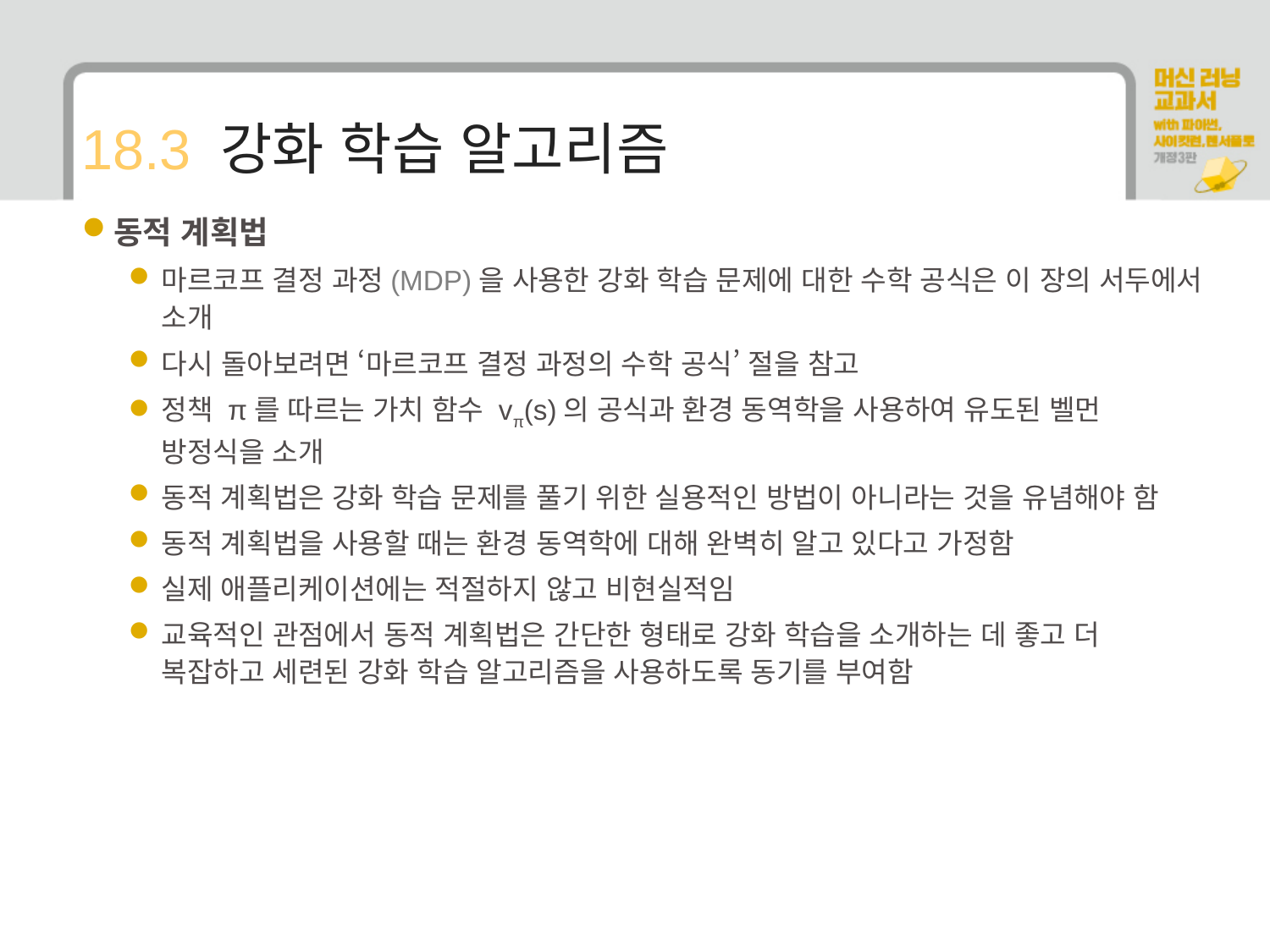

# 18.3 강화 학습 알고리즘
동적 계획법
마르코프 결정 과정(MDP)을 사용한 강화 학습 문제에 대한 수학 공식은 이 장의 서두에서 소개
다시 돌아보려면 ‘마르코프 결정 과정의 수학 공식’ 절을 참고
정책 π를 따르는 가치 함수 vπ(s)의 공식과 환경 동역학을 사용하여 유도된 벨먼 방정식을 소개
동적 계획법은 강화 학습 문제를 풀기 위한 실용적인 방법이 아니라는 것을 유념해야 함
동적 계획법을 사용할 때는 환경 동역학에 대해 완벽히 알고 있다고 가정함
실제 애플리케이션에는 적절하지 않고 비현실적임
교육적인 관점에서 동적 계획법은 간단한 형태로 강화 학습을 소개하는 데 좋고 더 복잡하고 세련된 강화 학습 알고리즘을 사용하도록 동기를 부여함